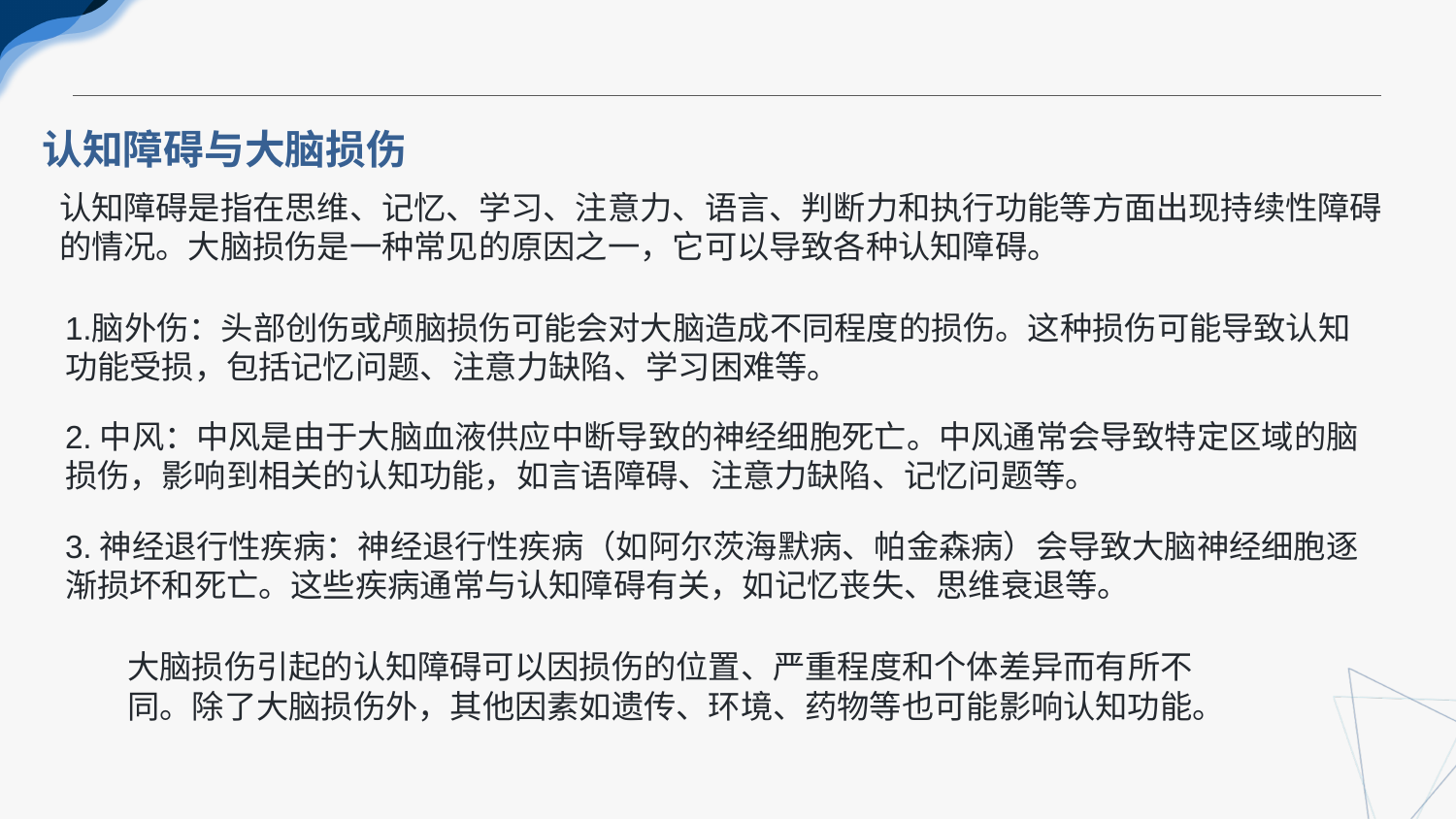

认知障碍与大脑损伤
认知障碍是指在思维、记忆、学习、注意力、语言、判断力和执行功能等方面出现持续性障碍的情况。大脑损伤是一种常见的原因之一，它可以导致各种认知障碍。
脑外伤：头部创伤或颅脑损伤可能会对大脑造成不同程度的损伤。这种损伤可能导致认知功能受损，包括记忆问题、注意力缺陷、学习困难等。
2.中风：中风是由于大脑血液供应中断导致的神经细胞死亡。中风通常会导致特定区域的脑损伤，影响到相关的认知功能，如言语障碍、注意力缺陷、记忆问题等。
3.神经退行性疾病：神经退行性疾病（如阿尔茨海默病、帕金森病）会导致大脑神经细胞逐渐损坏和死亡。这些疾病通常与认知障碍有关，如记忆丧失、思维衰退等。
大脑损伤引起的认知障碍可以因损伤的位置、严重程度和个体差异而有所不同。除了大脑损伤外，其他因素如遗传、环境、药物等也可能影响认知功能。